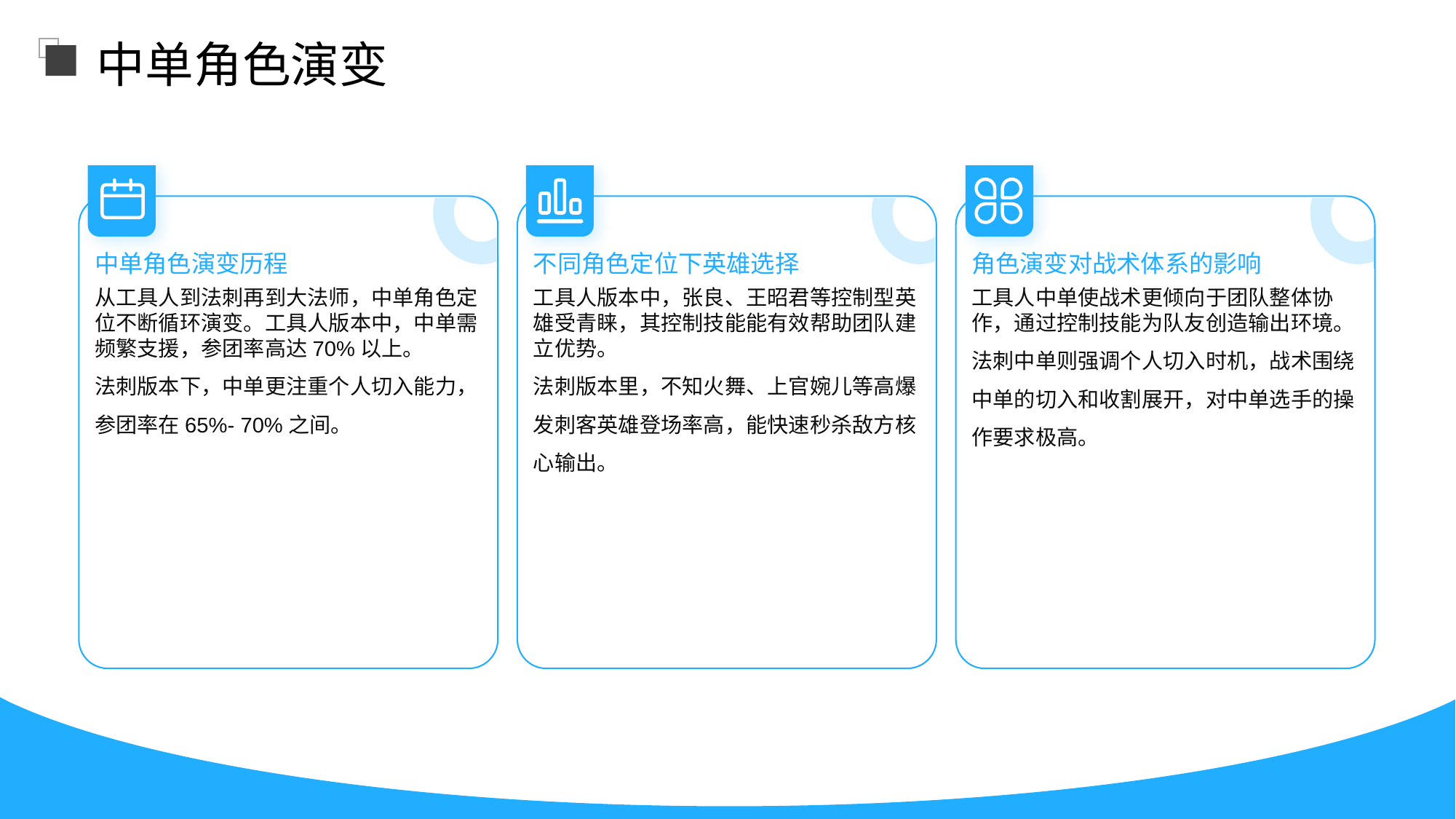

中单角色演变

中单角色演变历程
不同角色定位下英雄选择
角色演变对战术体系的影响
从工具人到法刺再到大法师，中单角色定位不断循环演变。工具人版本中，中单需频繁支援，参团率高达70%以上。
法刺版本下，中单更注重个人切入能力，参团率在65%- 70%之间。
工具人版本中，张良、王昭君等控制型英雄受青睐，其控制技能能有效帮助团队建立优势。
法刺版本里，不知火舞、上官婉儿等高爆发刺客英雄登场率高，能快速秒杀敌方核心输出。
工具人中单使战术更倾向于团队整体协作，通过控制技能为队友创造输出环境。
法刺中单则强调个人切入时机，战术围绕中单的切入和收割展开，对中单选手的操作要求极高。